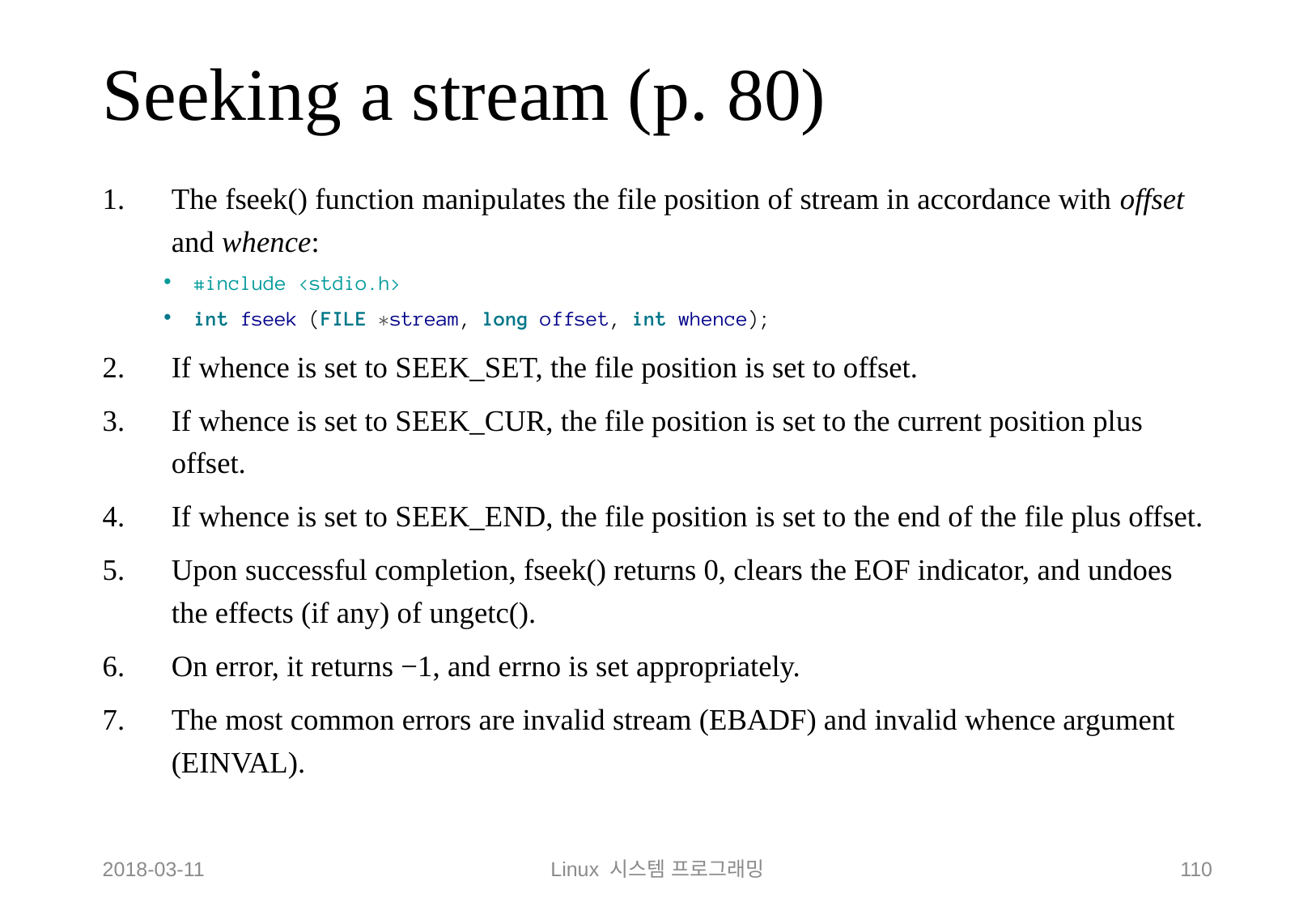

# Seeking a stream (p. 80)
The fseek() function manipulates the file position of stream in accordance with offset and whence:
#include <stdio.h>
int fseek (FILE *stream, long offset, int whence);
If whence is set to SEEK_SET, the file position is set to offset.
If whence is set to SEEK_CUR, the file position is set to the current position plus offset.
If whence is set to SEEK_END, the file position is set to the end of the file plus offset.
Upon successful completion, fseek() returns 0, clears the EOF indicator, and undoes the effects (if any) of ungetc().
On error, it returns −1, and errno is set appropriately.
The most common errors are invalid stream (EBADF) and invalid whence argument (EINVAL).
2018-03-11
Linux 시스템 프로그래밍
110